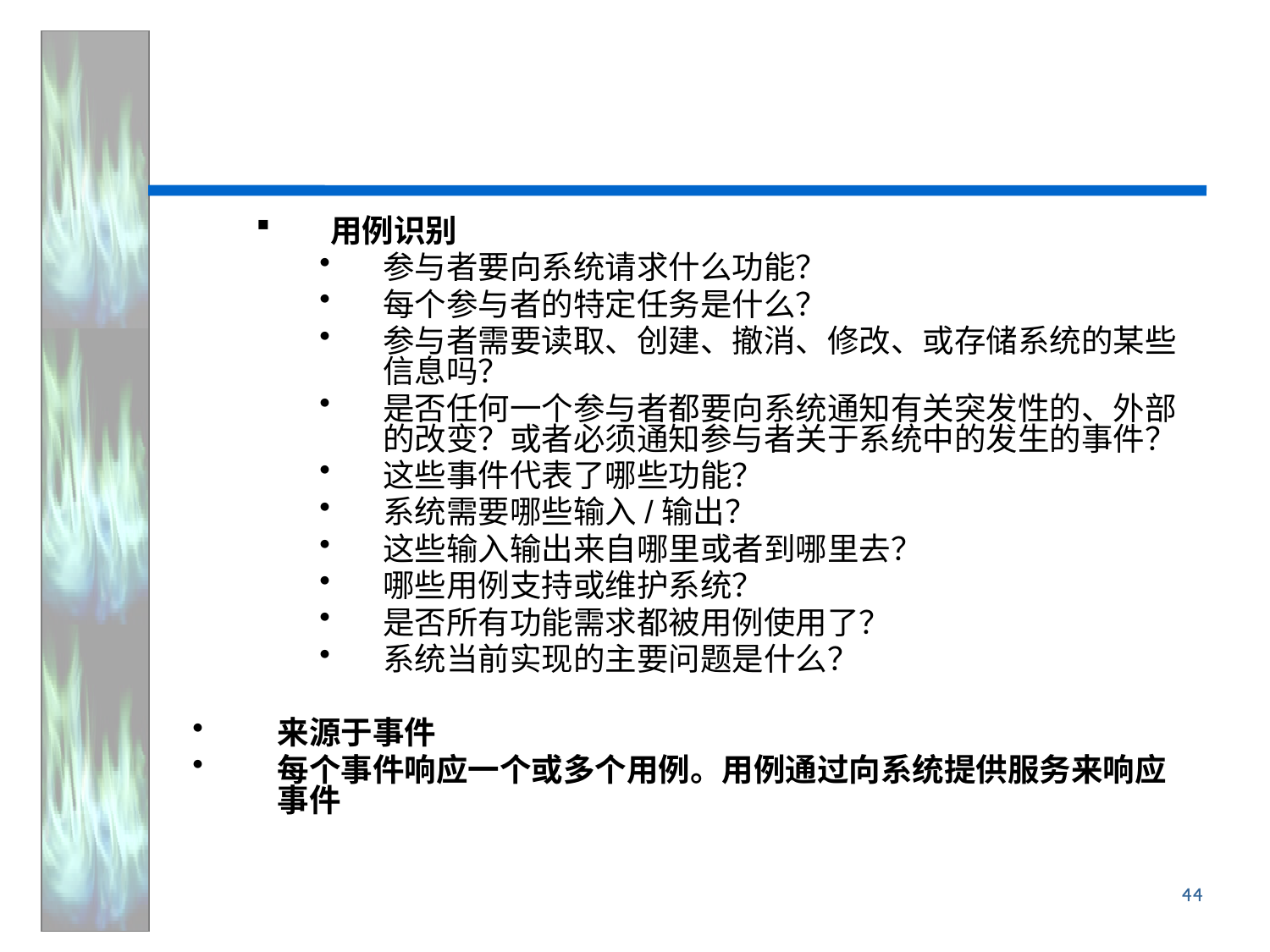

#
用例识别
参与者要向系统请求什么功能？
每个参与者的特定任务是什么？
参与者需要读取、创建、撤消、修改、或存储系统的某些信息吗？
是否任何一个参与者都要向系统通知有关突发性的、外部的改变？或者必须通知参与者关于系统中的发生的事件？
这些事件代表了哪些功能？
系统需要哪些输入/输出？
这些输入输出来自哪里或者到哪里去？
哪些用例支持或维护系统？
是否所有功能需求都被用例使用了？
系统当前实现的主要问题是什么？

来源于事件
每个事件响应一个或多个用例。用例通过向系统提供服务来响应事件

44